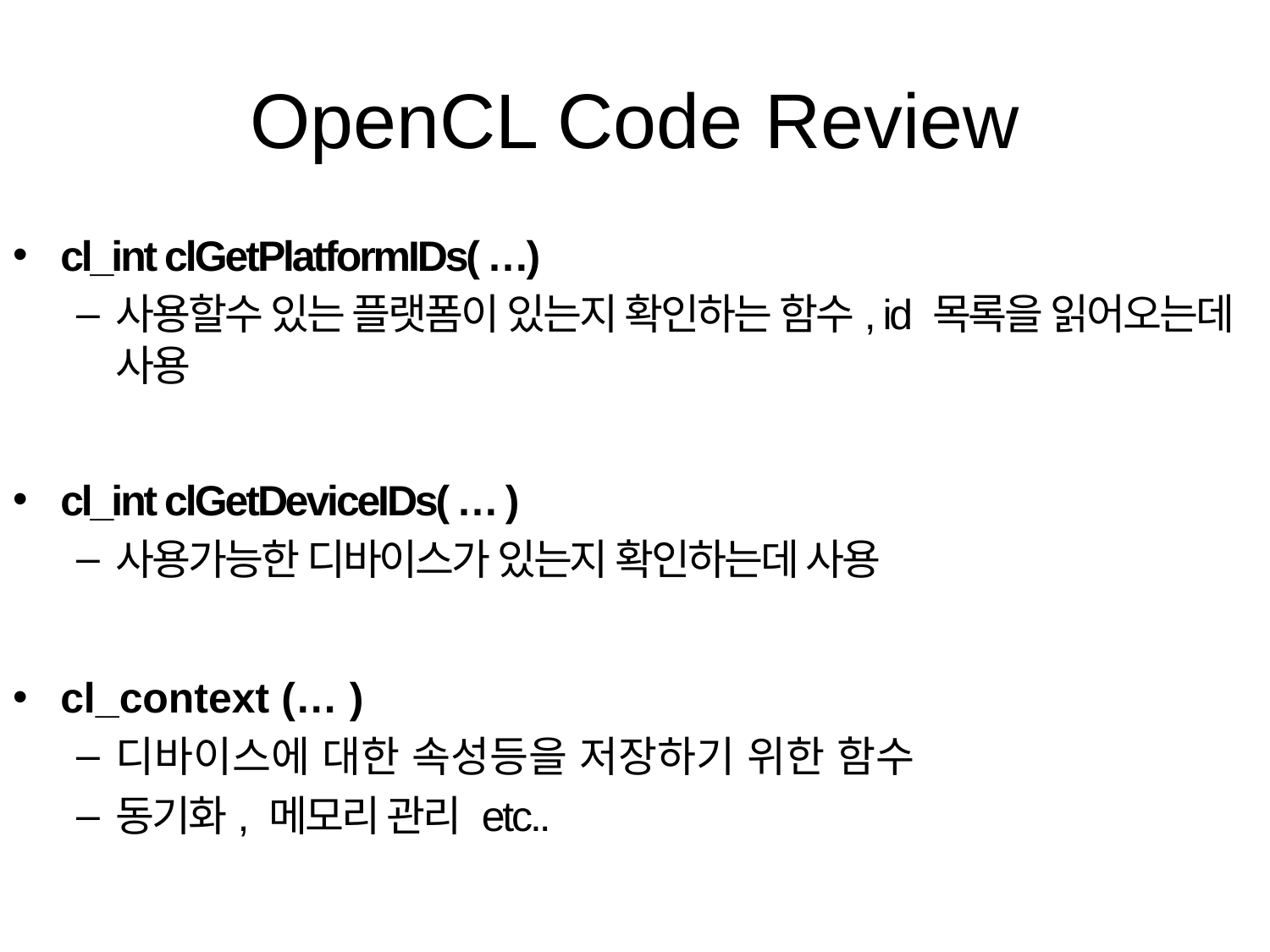

# OpenCL Code Review
cl_int clGetPlatformIDs( …)
사용할수 있는 플랫폼이 있는지 확인하는 함수, id 목록을 읽어오는데 사용

cl_int clGetDeviceIDs( … )
사용가능한 디바이스가 있는지 확인하는데 사용

cl_context (… )
디바이스에 대한 속성등을 저장하기 위한 함수
동기화, 메모리 관리 etc..